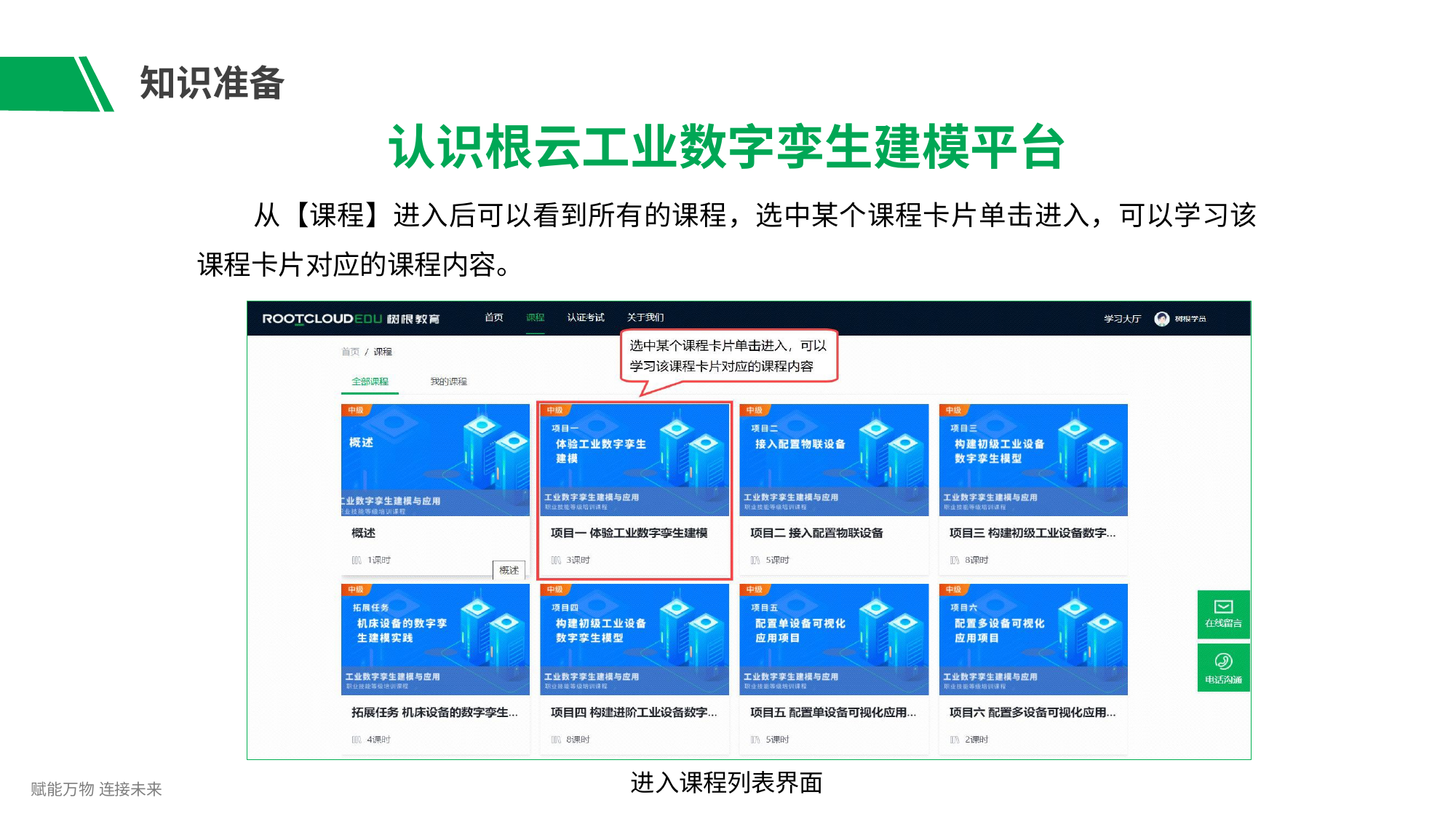

# 知识准备
认识根云工业数字孪生建模平台
从【课程】进入后可以看到所有的课程，选中某个课程卡片单击进入，可以学习该
课程卡片对应的课程内容。

进入课程列表界面
赋能万物 连接未来